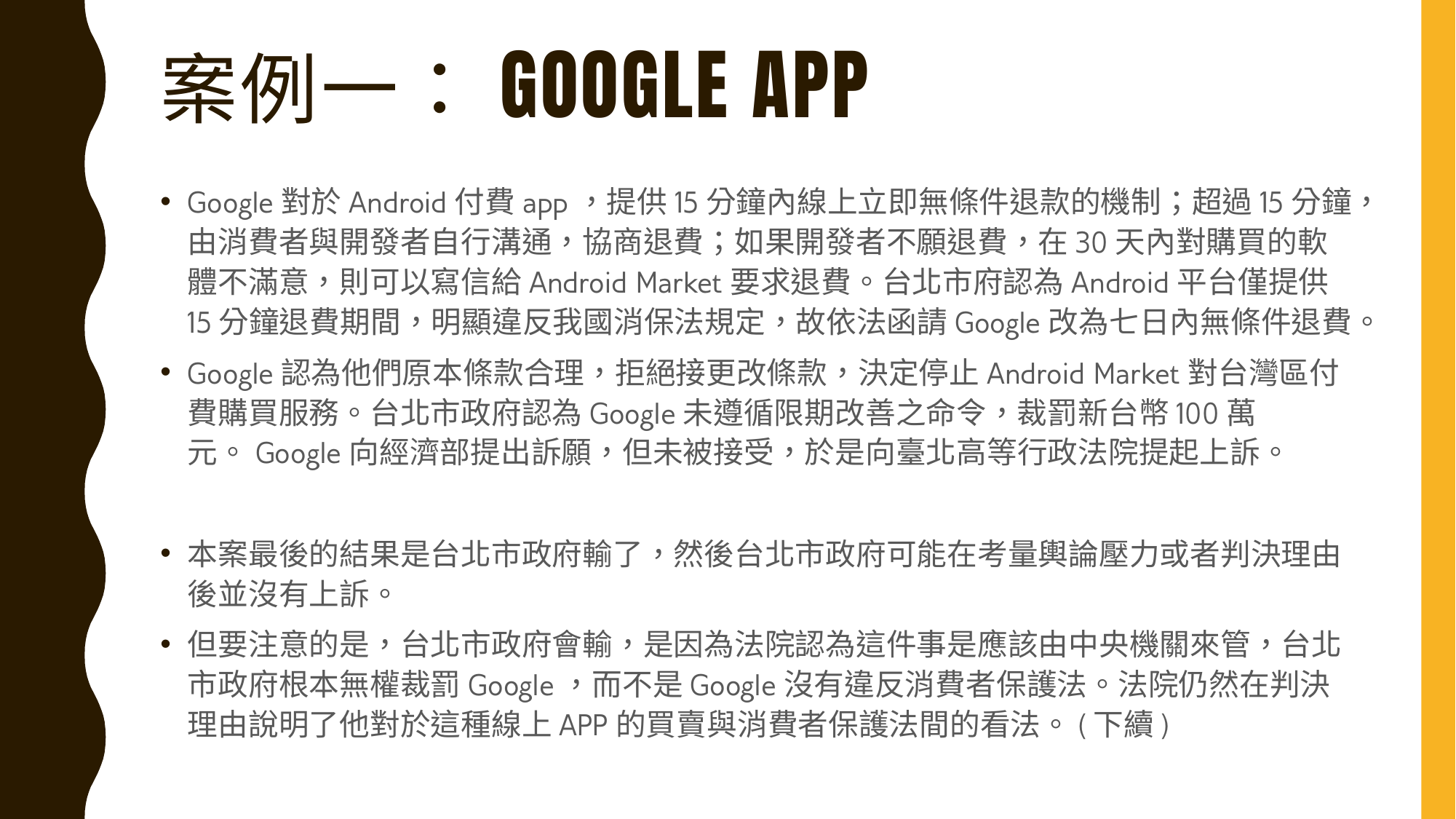

# 案例一：GOOGLE APP
Google對於Android付費app，提供15分鐘內線上立即無條件退款的機制；超過15分鐘，由消費者與開發者自行溝通，協商退費；如果開發者不願退費，在30天內對購買的軟體不滿意，則可以寫信給Android Market要求退費。台北市府認為Android平台僅提供15分鐘退費期間，明顯違反我國消保法規定，故依法函請Google改為七日內無條件退費。
Google認為他們原本條款合理，拒絕接更改條款，決定停止Android Market對台灣區付費購買服務。台北市政府認為Google未遵循限期改善之命令，裁罰新台幣100萬元。Google向經濟部提出訴願，但未被接受，於是向臺北高等行政法院提起上訴。

本案最後的結果是台北市政府輸了，然後台北市政府可能在考量輿論壓力或者判決理由後並沒有上訴。
但要注意的是，台北市政府會輸，是因為法院認為這件事是應該由中央機關來管，台北市政府根本無權裁罰Google，而不是Google沒有違反消費者保護法。法院仍然在判決理由說明了他對於這種線上APP的買賣與消費者保護法間的看法。(下續)